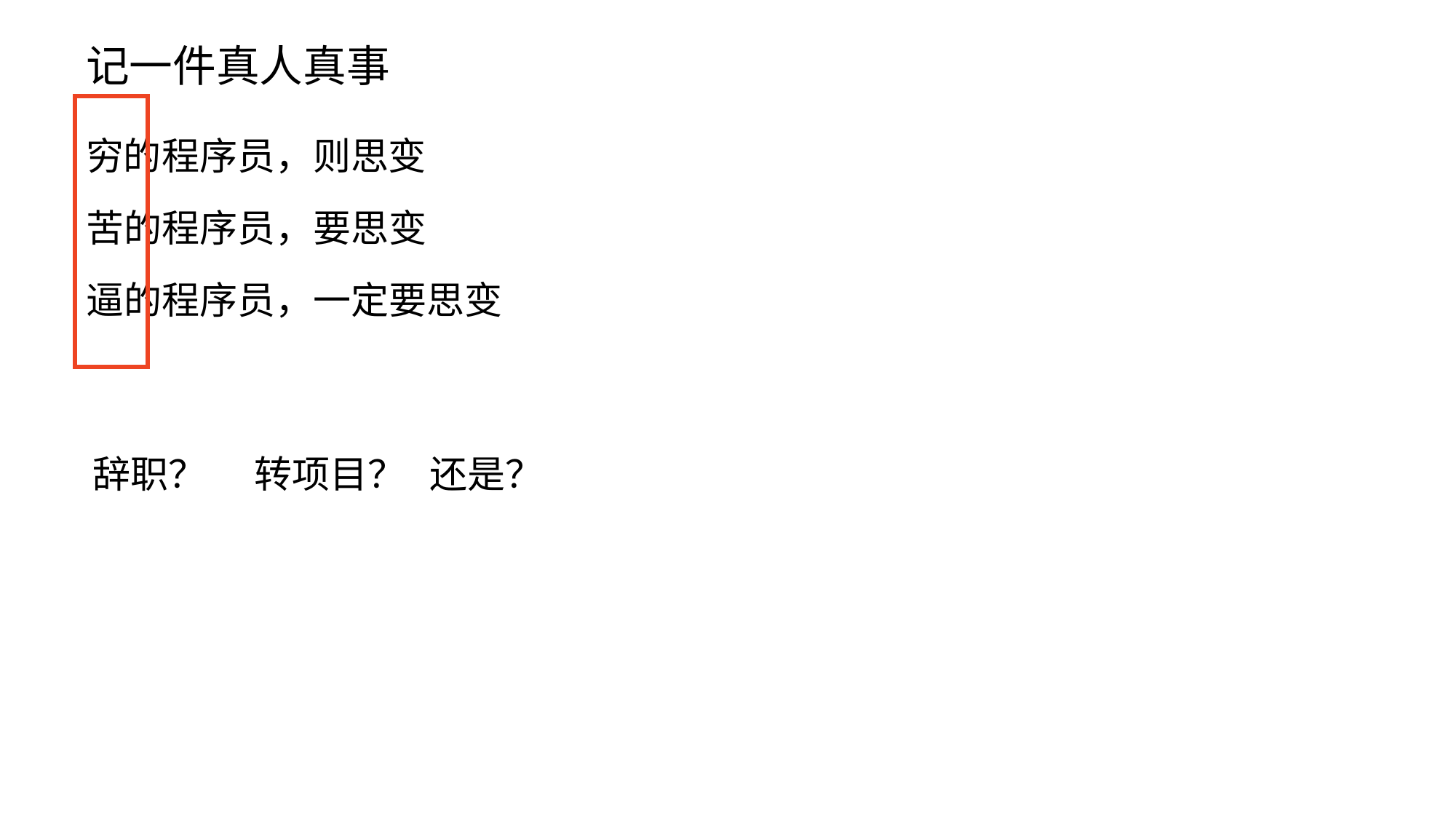

# 记一件真人真事

穷的程序员，则思变
苦的程序员，要思变
逼的程序员，一定要思变
辞职？
还是？
转项目？